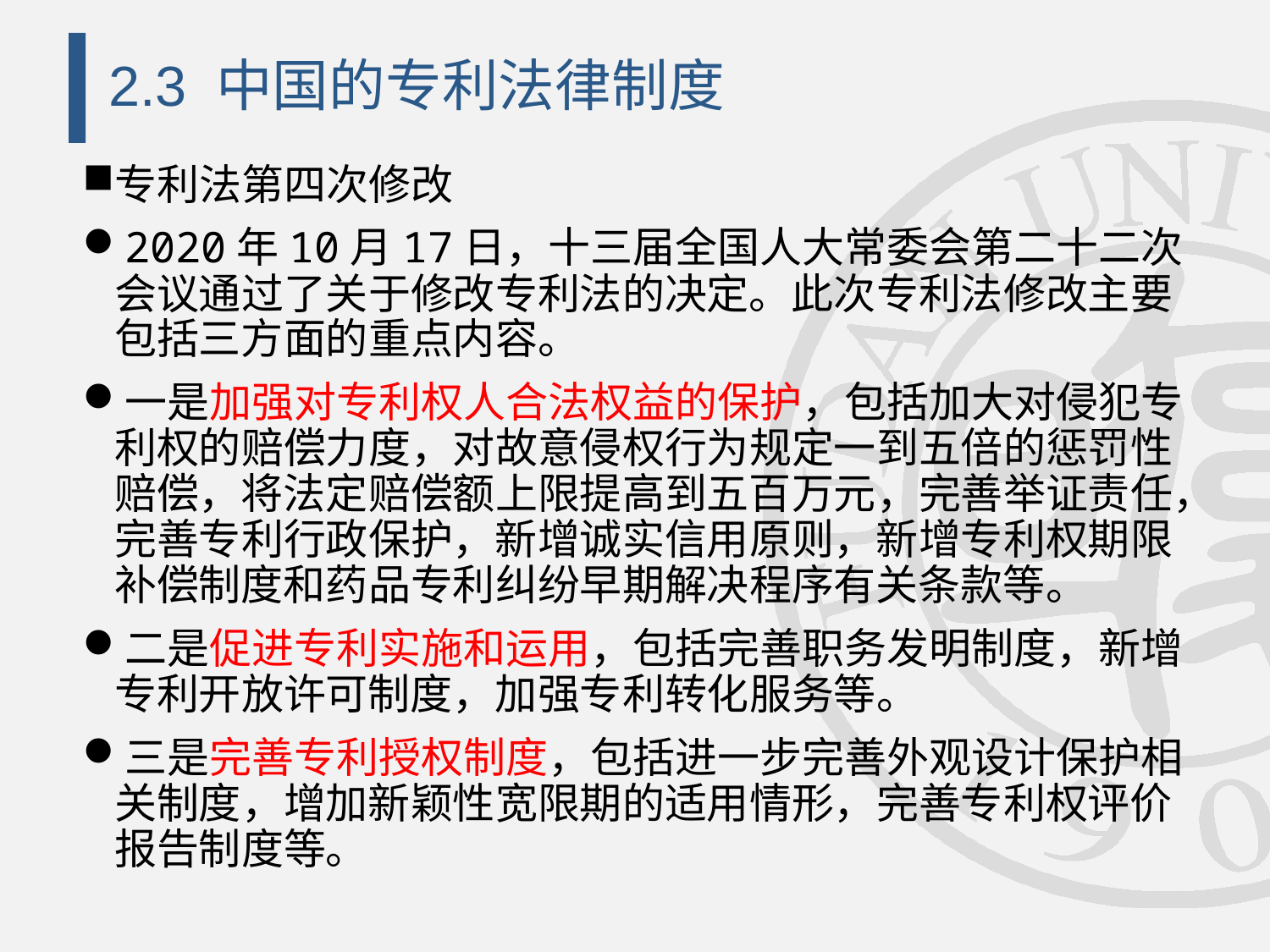

# 2.3 中国的专利法律制度
专利法第四次修改
2020年10月17日，十三届全国人大常委会第二十二次会议通过了关于修改专利法的决定。此次专利法修改主要包括三方面的重点内容。
一是加强对专利权人合法权益的保护，包括加大对侵犯专利权的赔偿力度，对故意侵权行为规定一到五倍的惩罚性赔偿，将法定赔偿额上限提高到五百万元，完善举证责任，完善专利行政保护，新增诚实信用原则，新增专利权期限补偿制度和药品专利纠纷早期解决程序有关条款等。
二是促进专利实施和运用，包括完善职务发明制度，新增专利开放许可制度，加强专利转化服务等。
三是完善专利授权制度，包括进一步完善外观设计保护相关制度，增加新颖性宽限期的适用情形，完善专利权评价报告制度等。